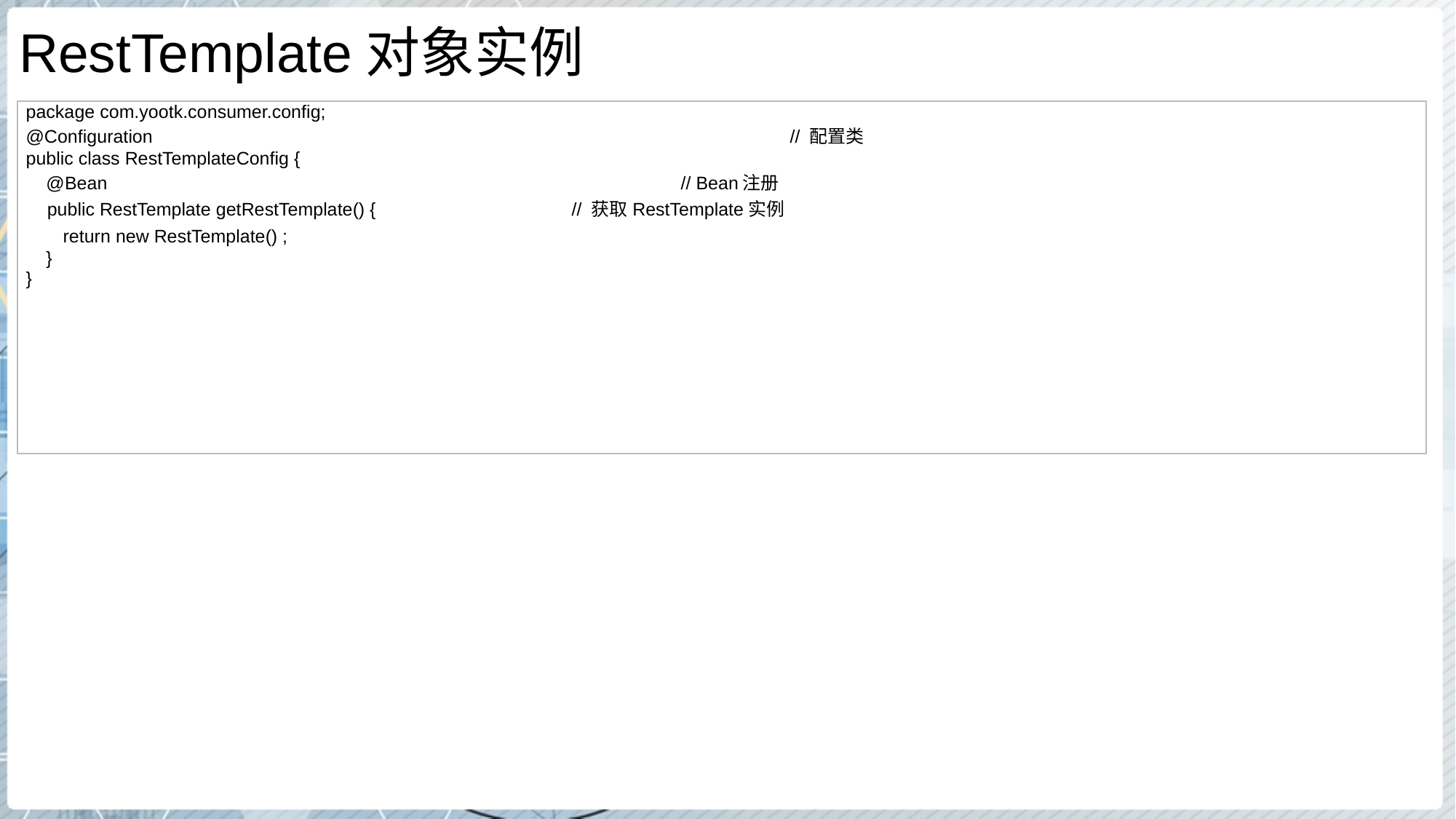

# RestTemplate对象实例
| package com.yootk.consumer.config; @Configuration // 配置类 public class RestTemplateConfig { @Bean // Bean注册 public RestTemplate getRestTemplate() { // 获取RestTemplate实例 return new RestTemplate() ; } } |
| --- |